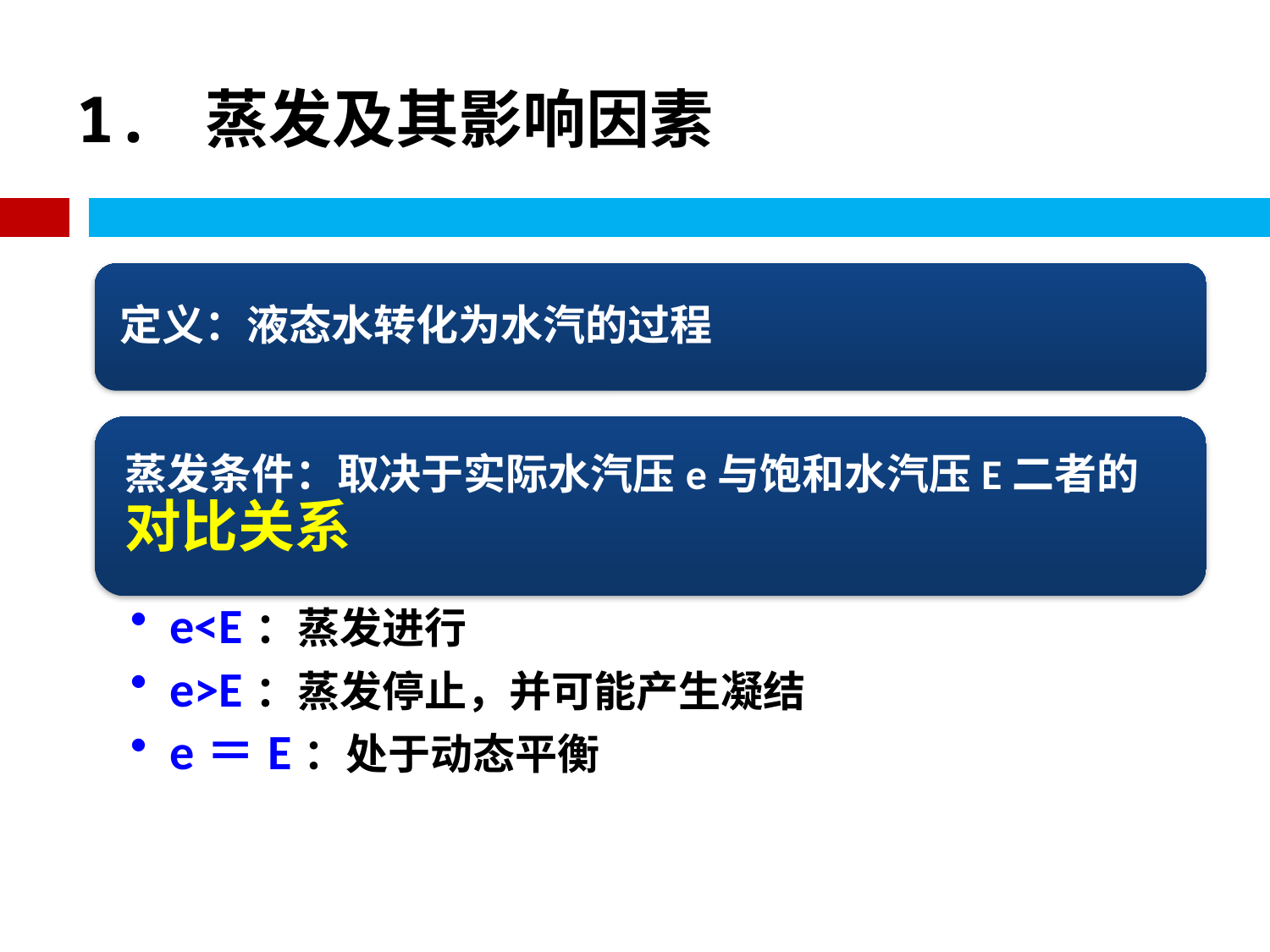

# 1. 蒸发及其影响因素
定义：液态水转化为水汽的过程
蒸发条件：取决于实际水汽压e与饱和水汽压E二者的对比关系
e<E：蒸发进行
e>E：蒸发停止，并可能产生凝结
e＝E：处于动态平衡